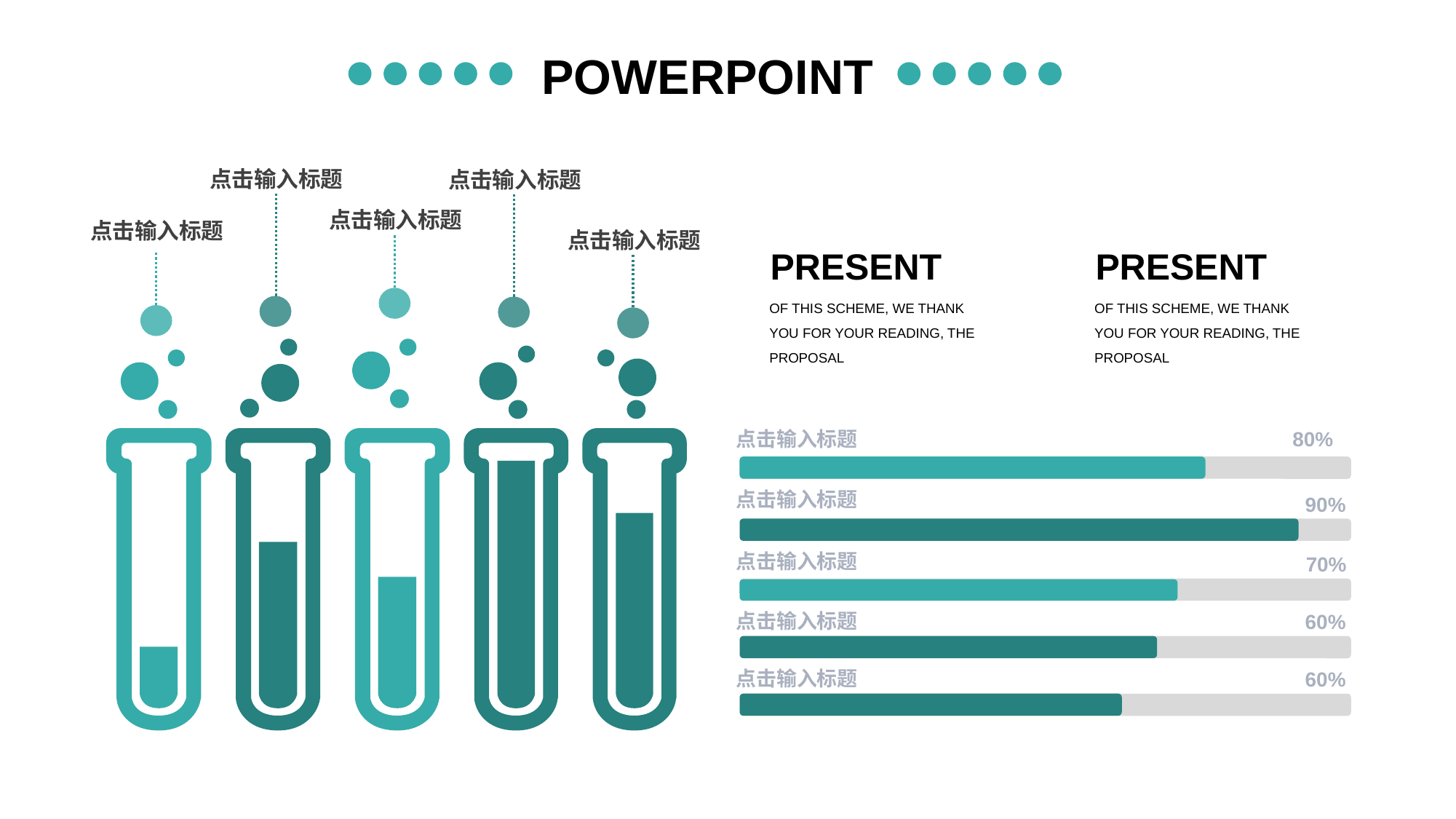

POWERPOINT

点击输入标题

点击输入标题

点击输入标题

点击输入标题

点击输入标题

PRESENT
OF THIS SCHEME, WE THANK YOU FOR YOUR READING, THE PROPOSAL
PRESENT
OF THIS SCHEME, WE THANK YOU FOR YOUR READING, THE PROPOSAL

点击输入标题
80%

点击输入标题
90%

点击输入标题
70%

点击输入标题
60%

点击输入标题
60%